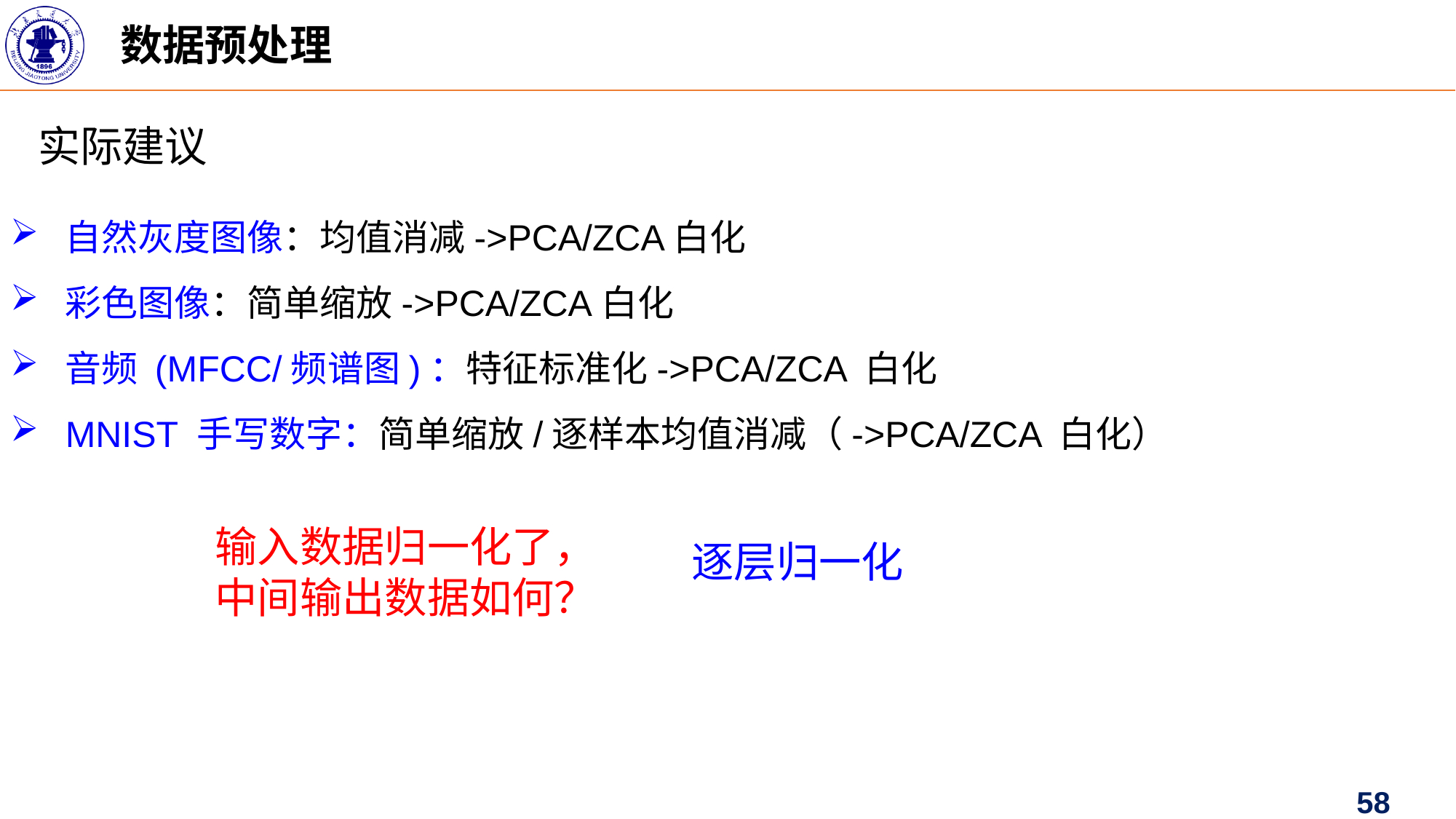

数据预处理
实际建议

自然灰度图像：均值消减->PCA/ZCA白化
彩色图像：简单缩放->PCA/ZCA白化
音频 (MFCC/频谱图)：特征标准化->PCA/ZCA 白化
MNIST 手写数字：简单缩放/逐样本均值消减（->PCA/ZCA 白化）
输入数据归一化了，中间输出数据如何？

逐层归一化